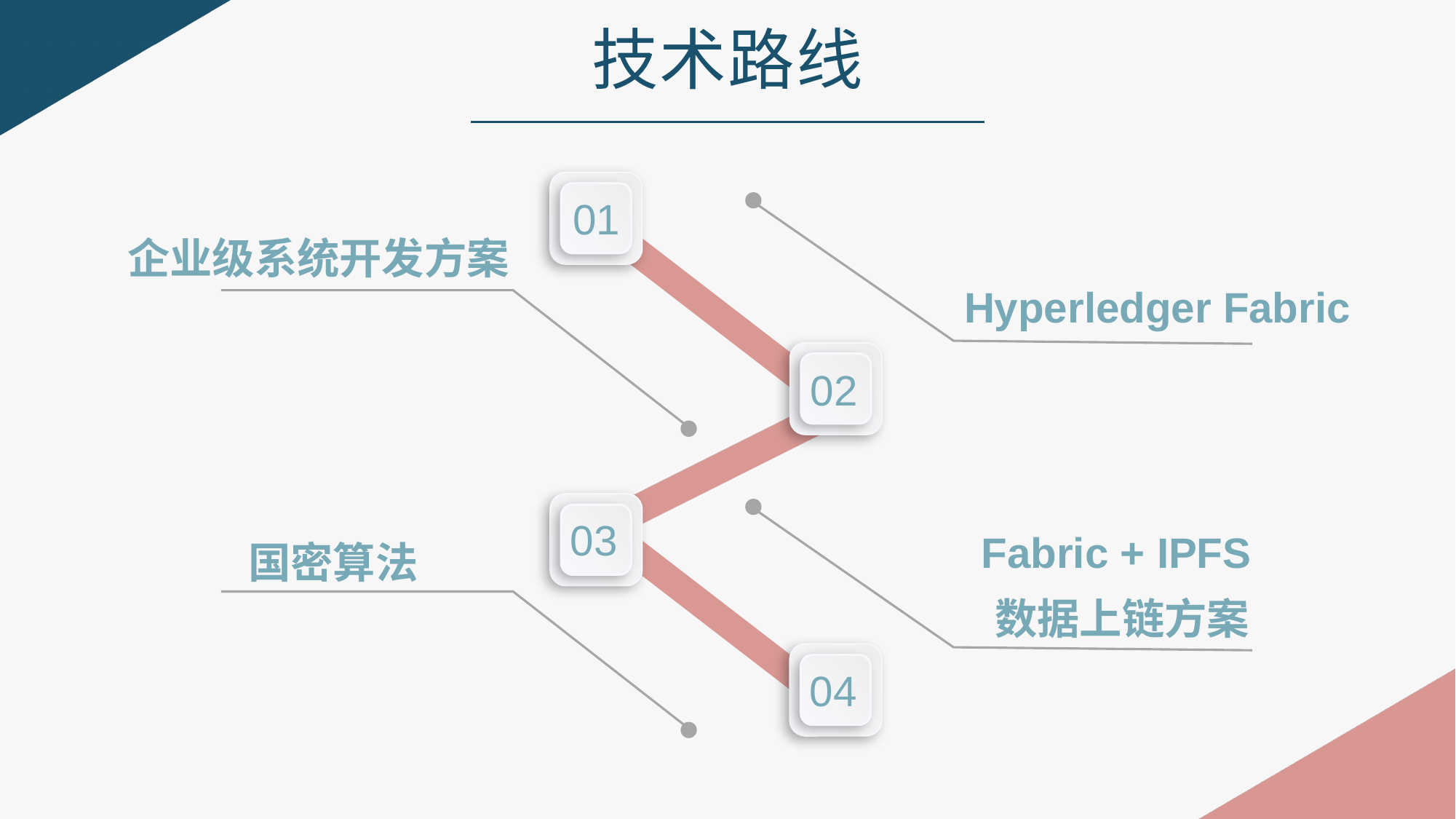

技术路线

01

企业级系统开发方案
Hyperledger Fabric

02

03

Fabric + IPFS
数据上链方案
国密算法

04